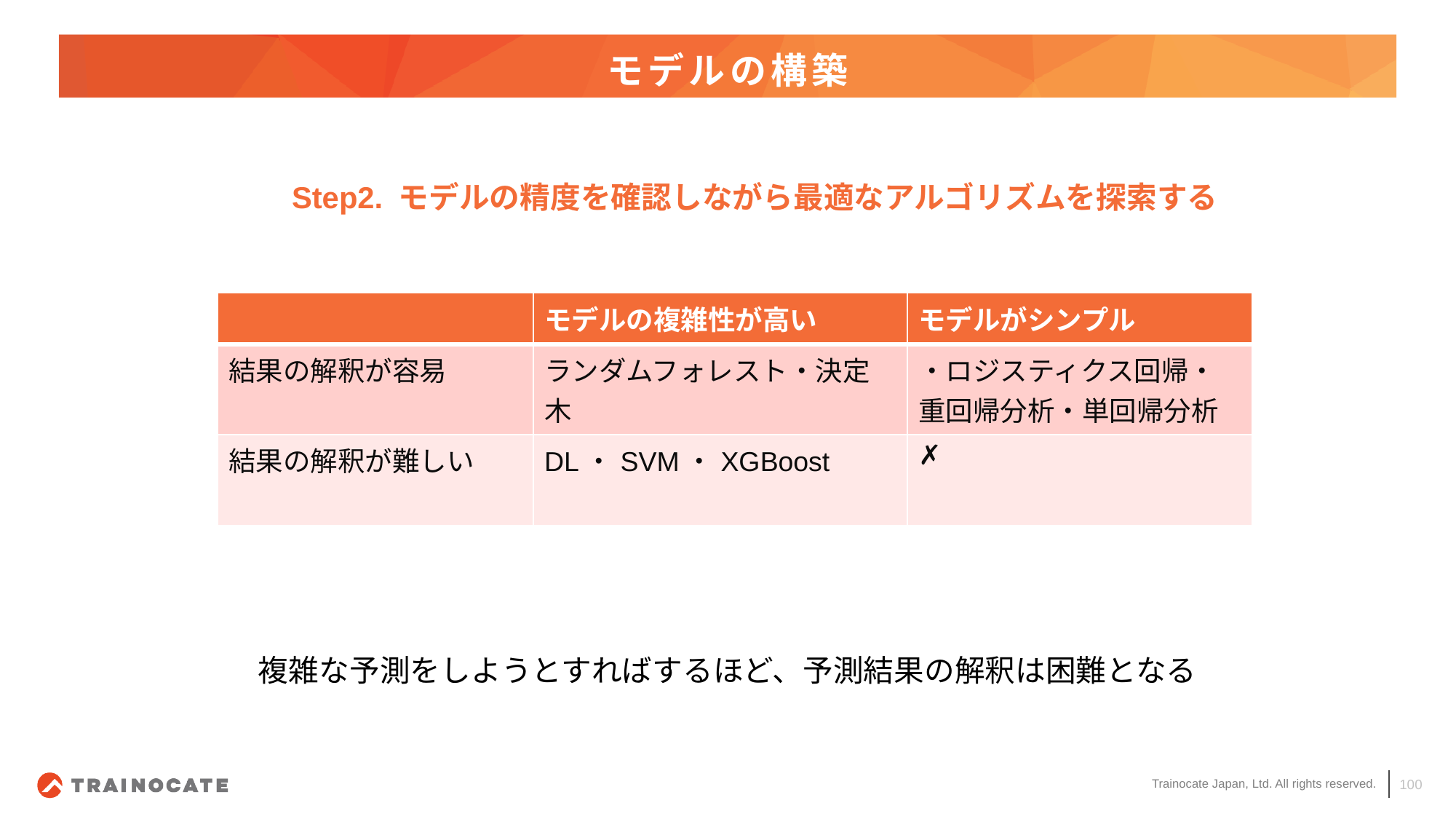

# モデルの構築
Step2. モデルの精度を確認しながら最適なアルゴリズムを探索する
|  | モデルの複雑性が高い | モデルがシンプル |
| --- | --- | --- |
| 結果の解釈が容易 | ランダムフォレスト・決定木 | ・ロジスティクス回帰・重回帰分析・単回帰分析 |
| 結果の解釈が難しい | DL・SVM・XGBoost | ✗ |
複雑な予測をしようとすればするほど、予測結果の解釈は困難となる

100